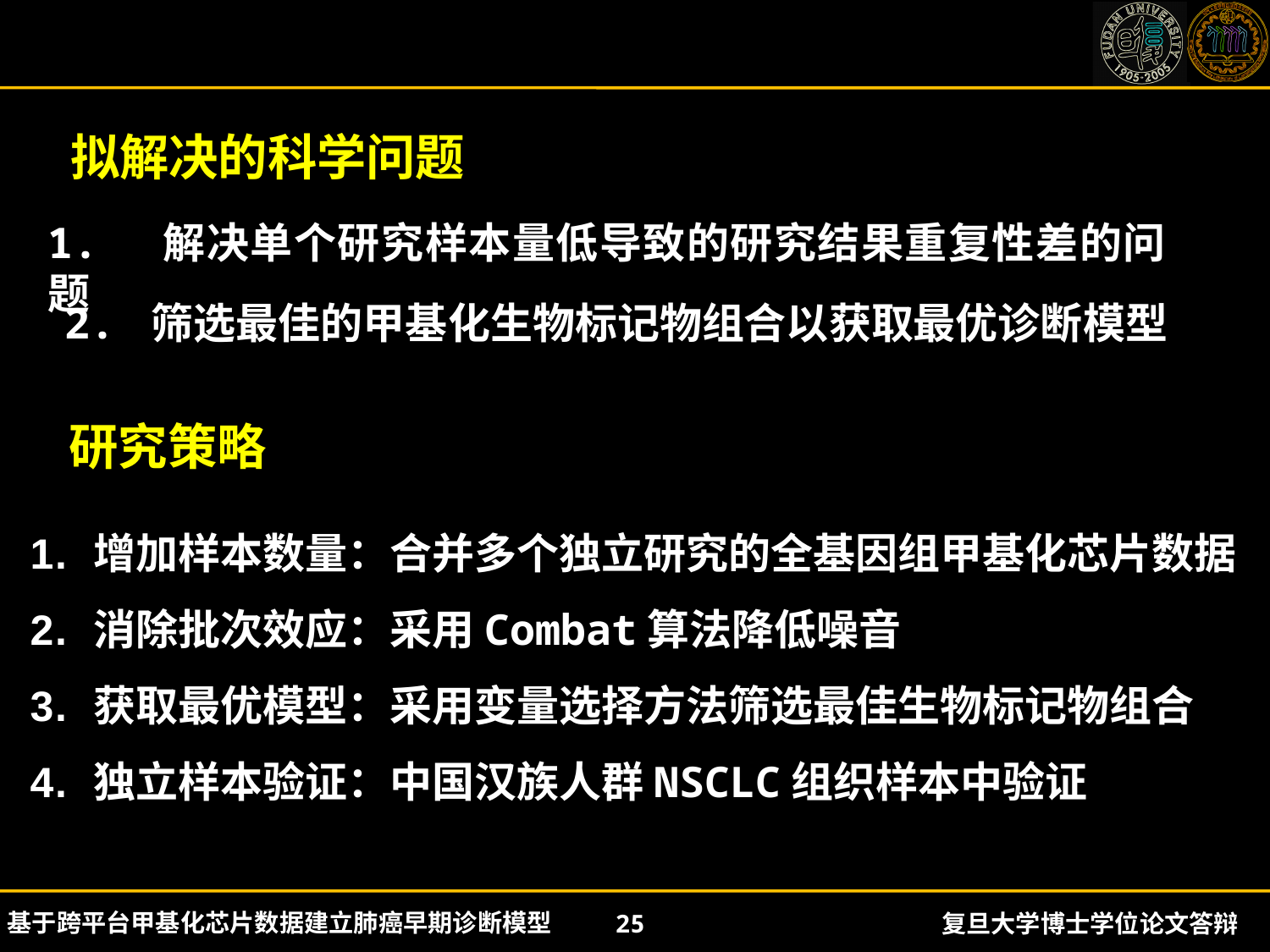

拟解决的科学问题
1.  解决单个研究样本量低导致的研究结果重复性差的问题
2. 筛选最佳的甲基化生物标记物组合以获取最优诊断模型
研究策略
增加样本数量：合并多个独立研究的全基因组甲基化芯片数据
消除批次效应：采用Combat算法降低噪音
获取最优模型：采用变量选择方法筛选最佳生物标记物组合
独立样本验证：中国汉族人群NSCLC组织样本中验证
基于跨平台甲基化芯片数据建立肺癌早期诊断模型

25
复旦大学博士学位论文答辩